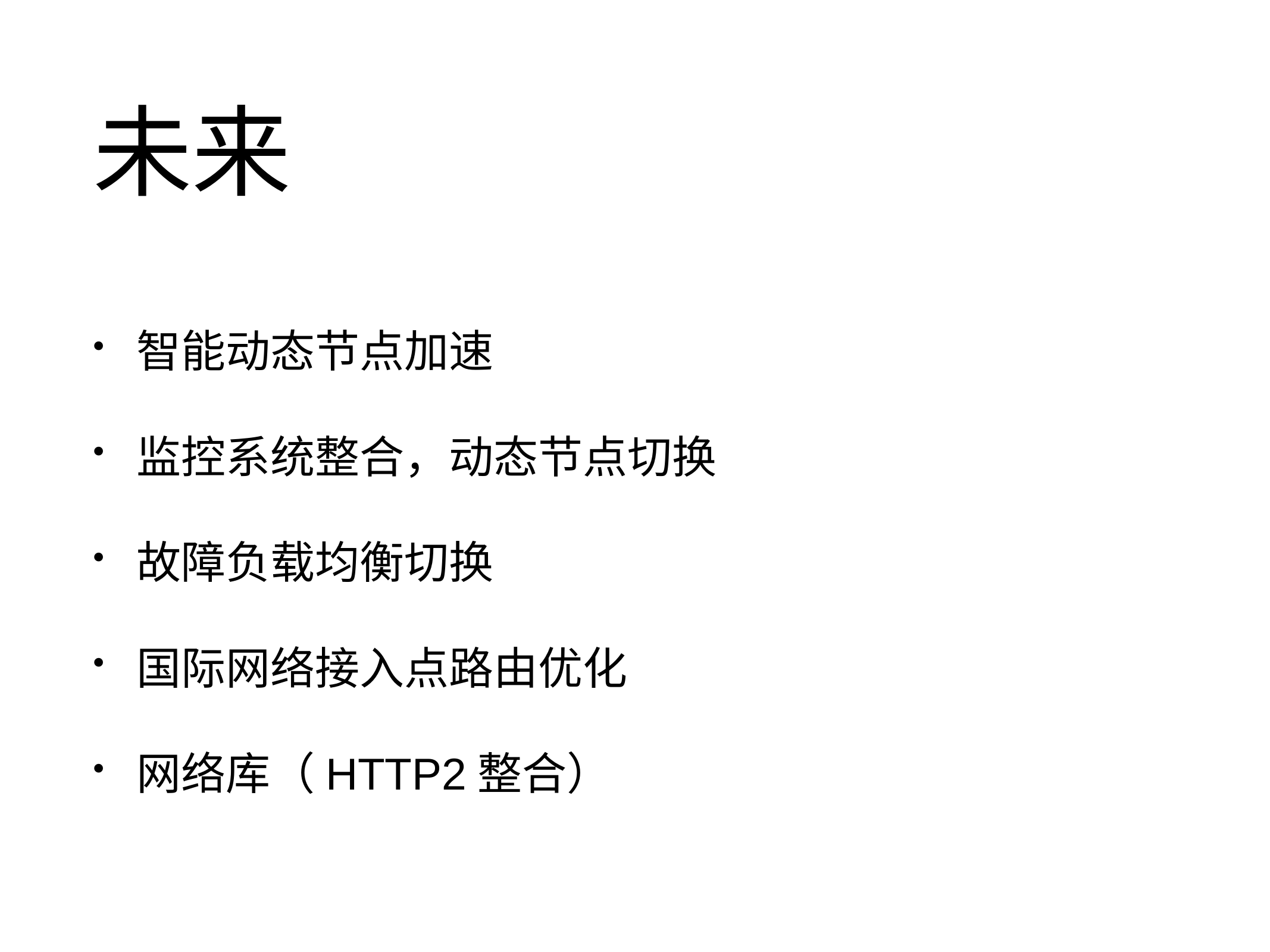

# 未来
智能动态节点加速
监控系统整合，动态节点切换
故障负载均衡切换
国际网络接入点路由优化
网络库（HTTP2整合）